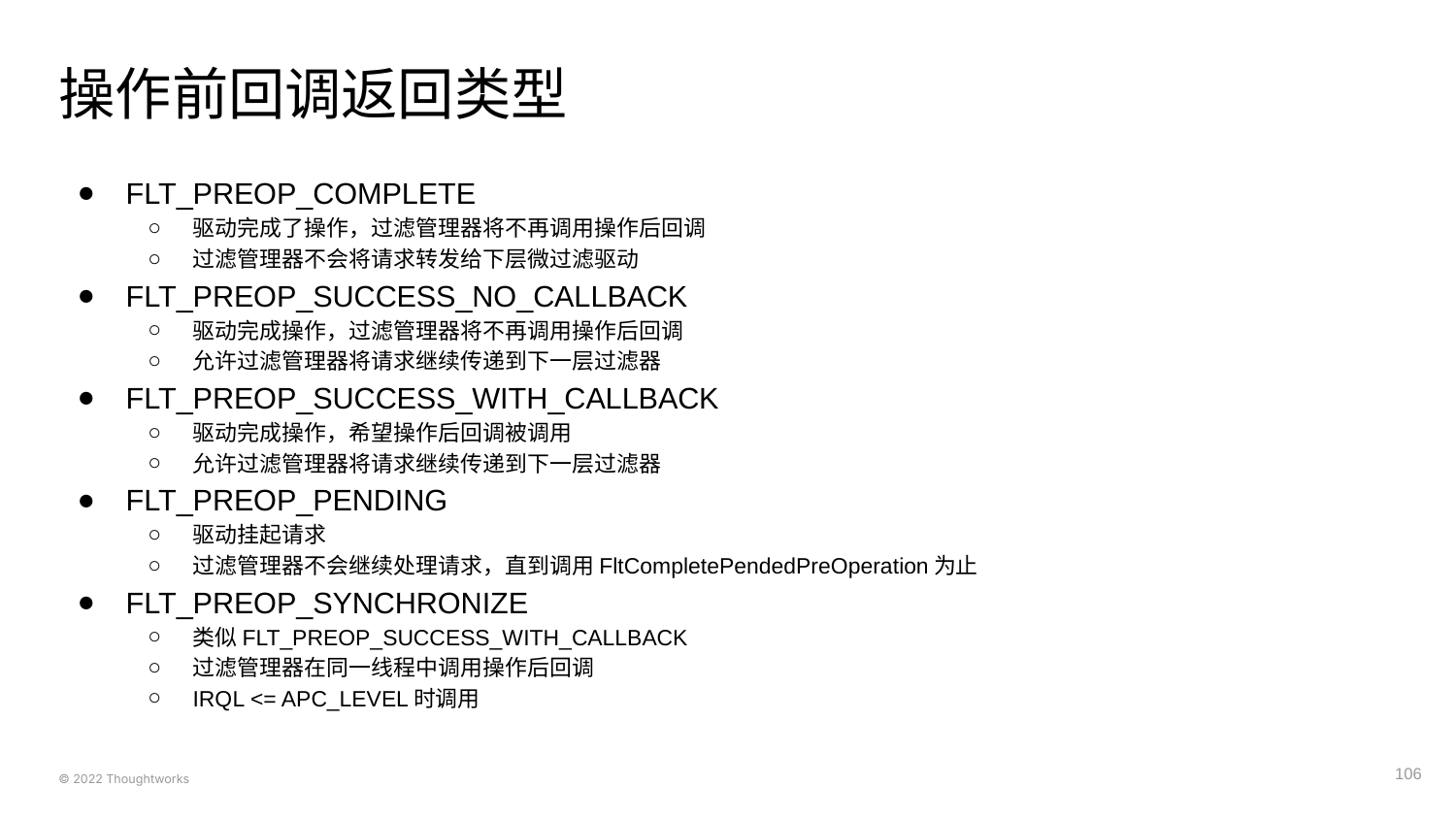

# 操作前回调返回类型
FLT_PREOP_COMPLETE
驱动完成了操作，过滤管理器将不再调用操作后回调
过滤管理器不会将请求转发给下层微过滤驱动
FLT_PREOP_SUCCESS_NO_CALLBACK
驱动完成操作，过滤管理器将不再调用操作后回调
允许过滤管理器将请求继续传递到下一层过滤器
FLT_PREOP_SUCCESS_WITH_CALLBACK
驱动完成操作，希望操作后回调被调用
允许过滤管理器将请求继续传递到下一层过滤器
FLT_PREOP_PENDING
驱动挂起请求
过滤管理器不会继续处理请求，直到调用FltCompletePendedPreOperation为止
FLT_PREOP_SYNCHRONIZE
类似FLT_PREOP_SUCCESS_WITH_CALLBACK
过滤管理器在同一线程中调用操作后回调
IRQL <= APC_LEVEL时调用
106